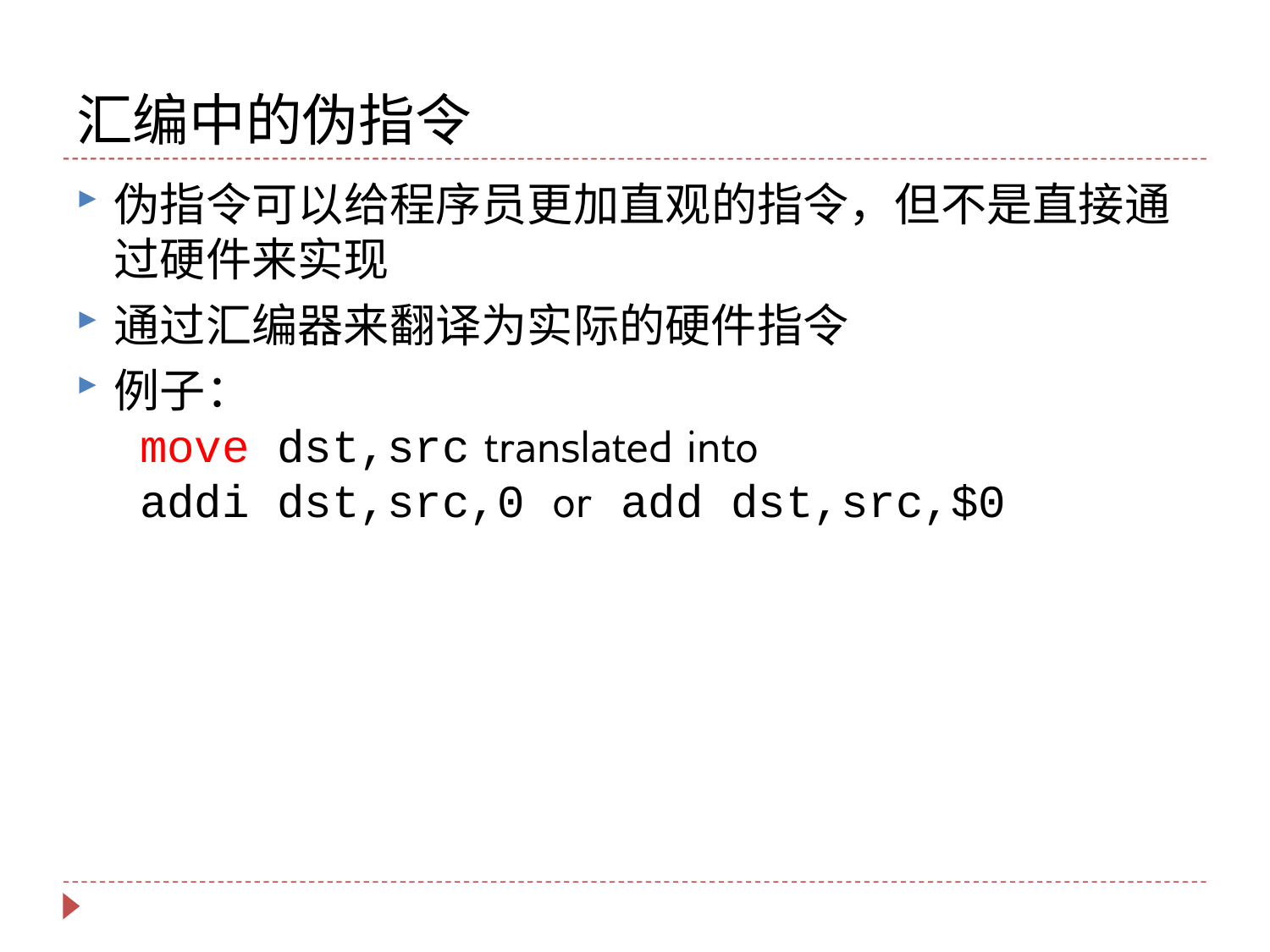

# 汇编中的伪指令
伪指令可以给程序员更加直观的指令，但不是直接通过硬件来实现
通过汇编器来翻译为实际的硬件指令
例子：
move dst,src translated into
addi dst,src,0 or add dst,src,$0